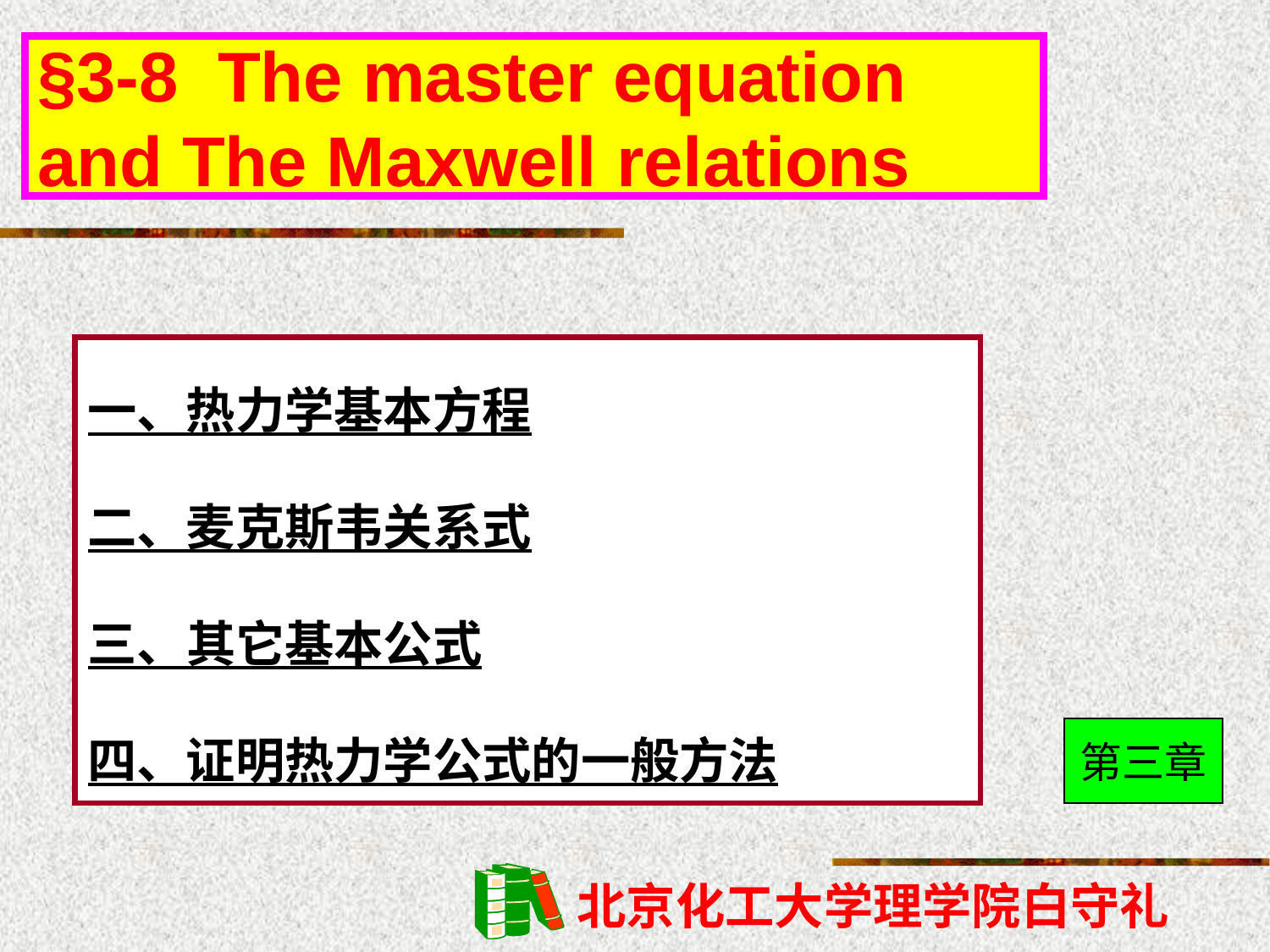

# §3-8  The master equation and The Maxwell relations
一、热力学基本方程
二、麦克斯韦关系式
三、其它基本公式
四、证明热力学公式的一般方法
第三章